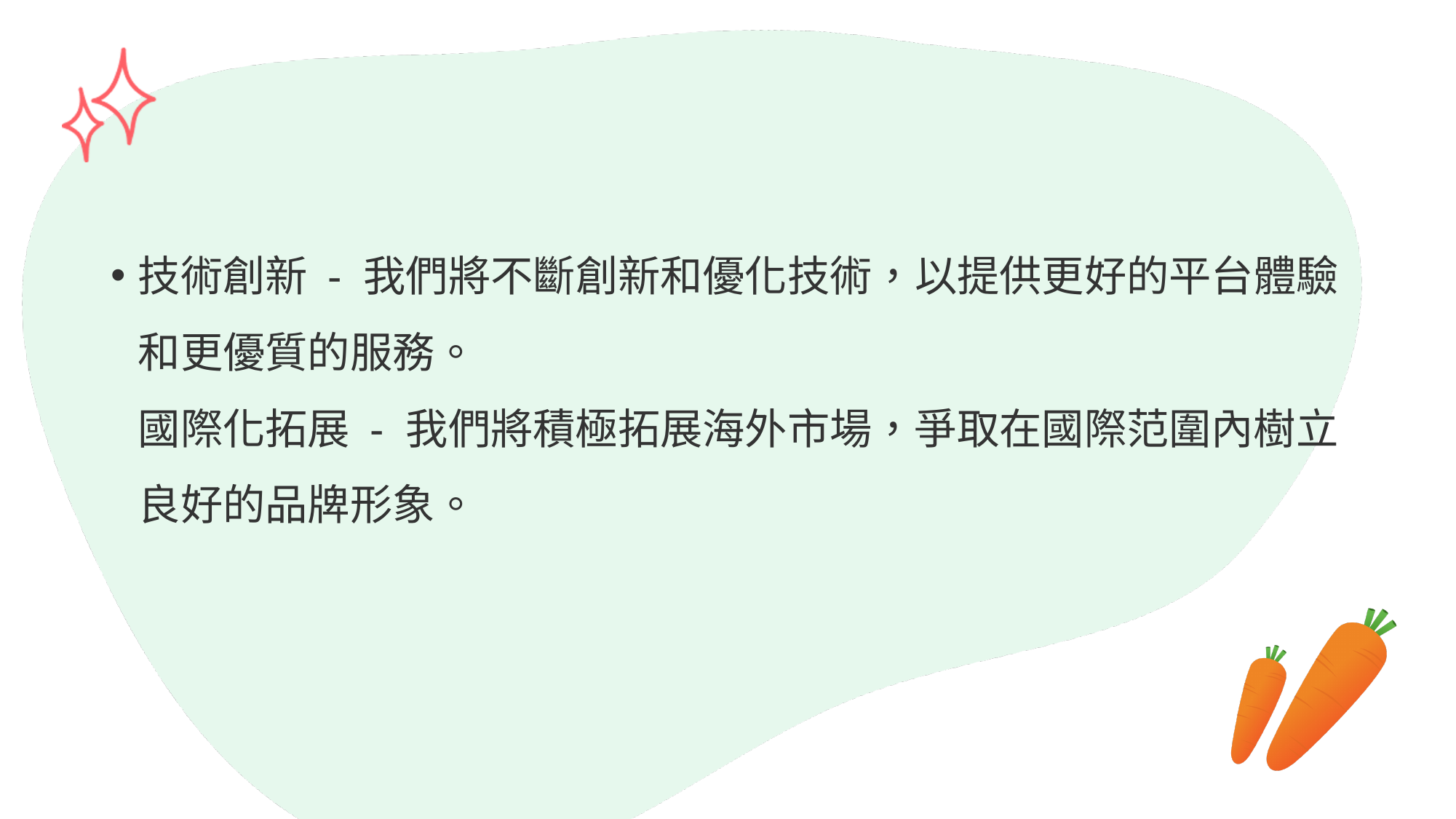

#
技術創新 - 我們將不斷創新和優化技術，以提供更好的平台體驗和更優質的服務。
國際化拓展 - 我們將積極拓展海外市場，爭取在國際范圍內樹立良好的品牌形象。